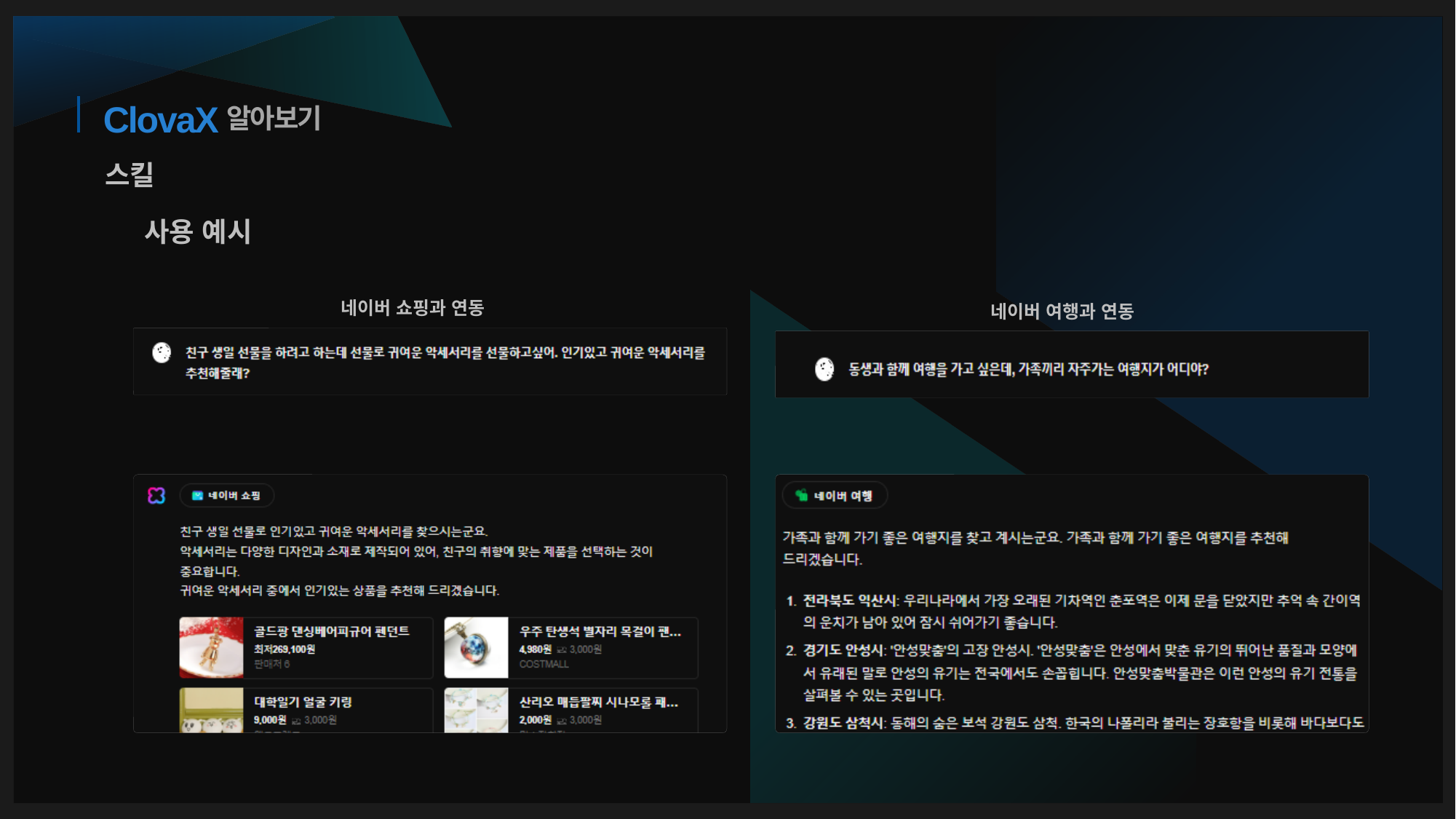

구체적인 텍스트가 필요할 때 자주 사용됨
알아보기
# ClovaX
스킬
사용 예시
네이버 쇼핑과 연동
네이버 여행과 연동